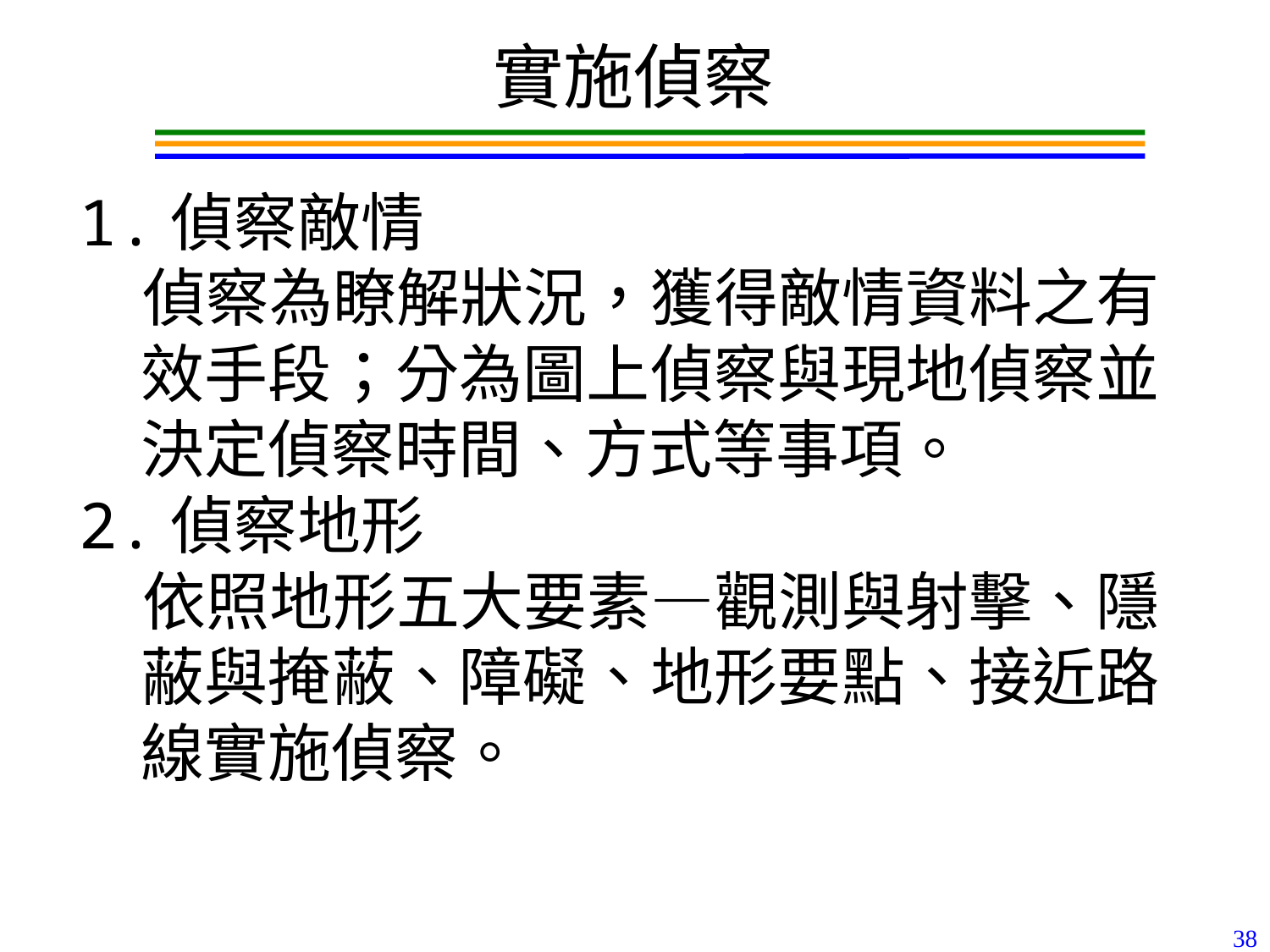

實施偵察
1.偵察敵情
偵察為瞭解狀況，獲得敵情資料之有效手段；分為圖上偵察與現地偵察並決定偵察時間、方式等事項。
2.偵察地形
依照地形五大要素—觀測與射擊、隱蔽與掩蔽、障礙、地形要點、接近路線實施偵察。
38